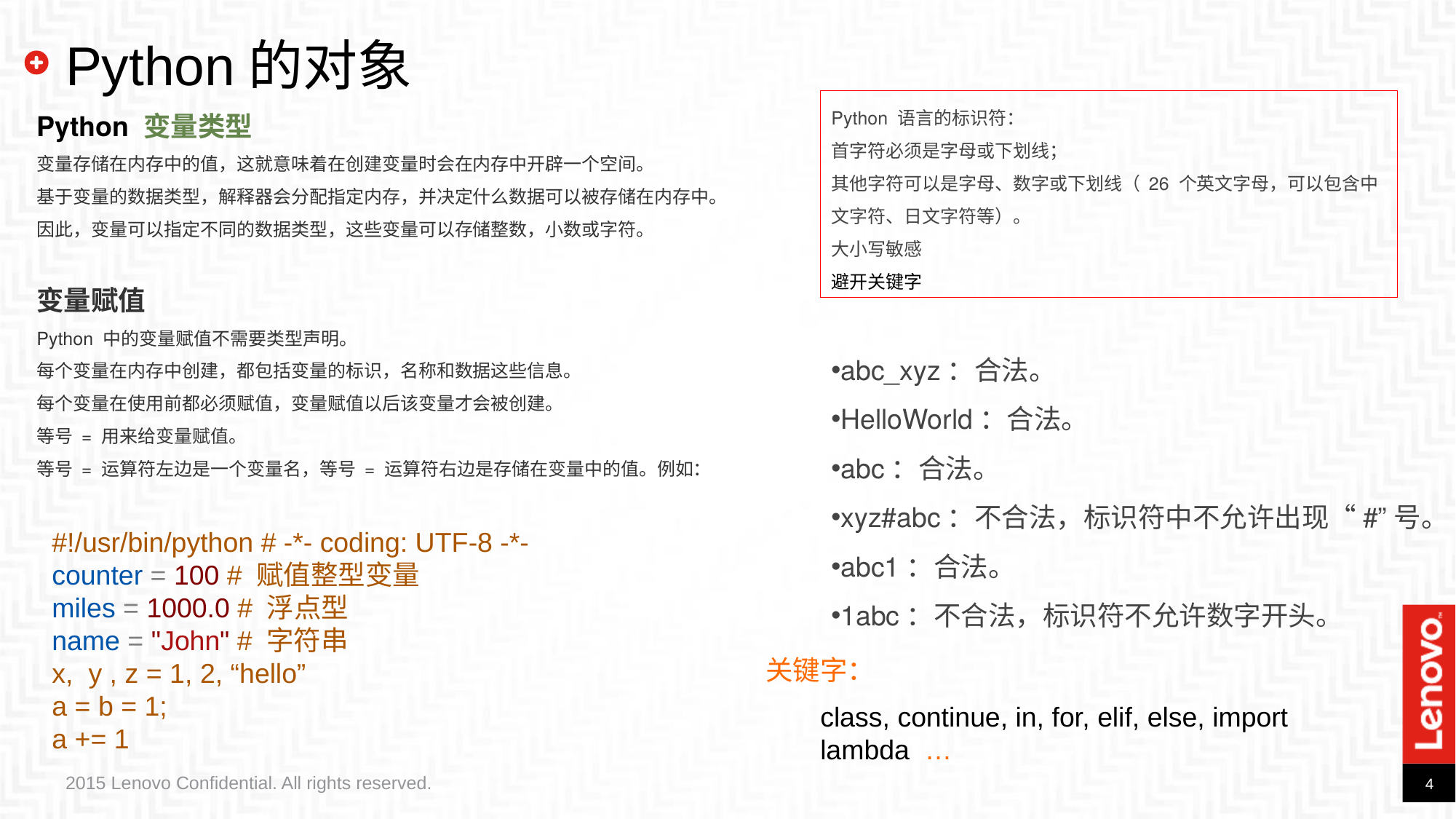

# Python的对象
Python 语言的标识符：
首字符必须是字母或下划线；
其他字符可以是字母、数字或下划线（ 26 个英文字母，可以包含中文字符、日文字符等）。
大小写敏感
避开关键字
Python 变量类型
变量存储在内存中的值，这就意味着在创建变量时会在内存中开辟一个空间。
基于变量的数据类型，解释器会分配指定内存，并决定什么数据可以被存储在内存中。
因此，变量可以指定不同的数据类型，这些变量可以存储整数，小数或字符。
变量赋值
Python 中的变量赋值不需要类型声明。
每个变量在内存中创建，都包括变量的标识，名称和数据这些信息。
每个变量在使用前都必须赋值，变量赋值以后该变量才会被创建。
等号 = 用来给变量赋值。
等号 = 运算符左边是一个变量名，等号 = 运算符右边是存储在变量中的值。例如：
abc_xyz：合法。
HelloWorld：合法。
abc：合法。
xyz#abc：不合法，标识符中不允许出现“#”号。
abc1：合法。
1abc：不合法，标识符不允许数字开头。
#!/usr/bin/python # -*- coding: UTF-8 -*-
counter = 100 # 赋值整型变量
miles = 1000.0 # 浮点型
name = "John" # 字符串
x,  y , z = 1, 2, “hello”
a = b = 1;
a += 1

关键字：
class, continue, in, for, elif, else, import
lambda  …
2015 Lenovo Confidential. All rights reserved.